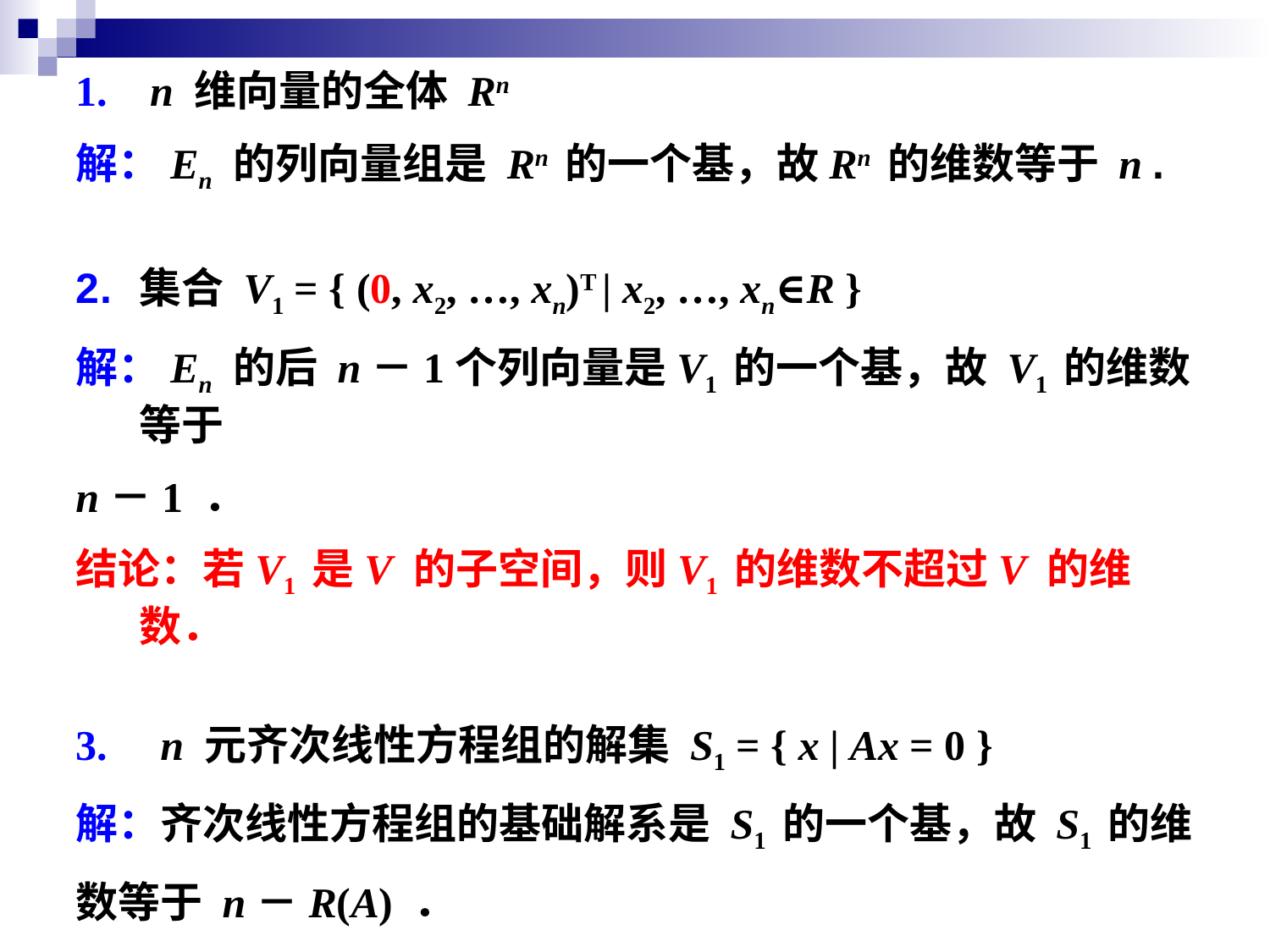

n 维向量的全体 Rn
解：En 的列向量组是 Rn 的一个基，故Rn 的维数等于 n .
集合 V1 = { (0, x2, …, xn)T | x2, …, xn∈R }
解：En 的后 n－1个列向量是V1 的一个基，故 V1 的维数等于
n－1 ．
结论：若V1 是V 的子空间，则V1 的维数不超过V 的维数．
  n 元齐次线性方程组的解集 S1 = { x | Ax = 0 }
解：齐次线性方程组的基础解系是 S1 的一个基，故 S1 的维
数等于 n－R(A) ．